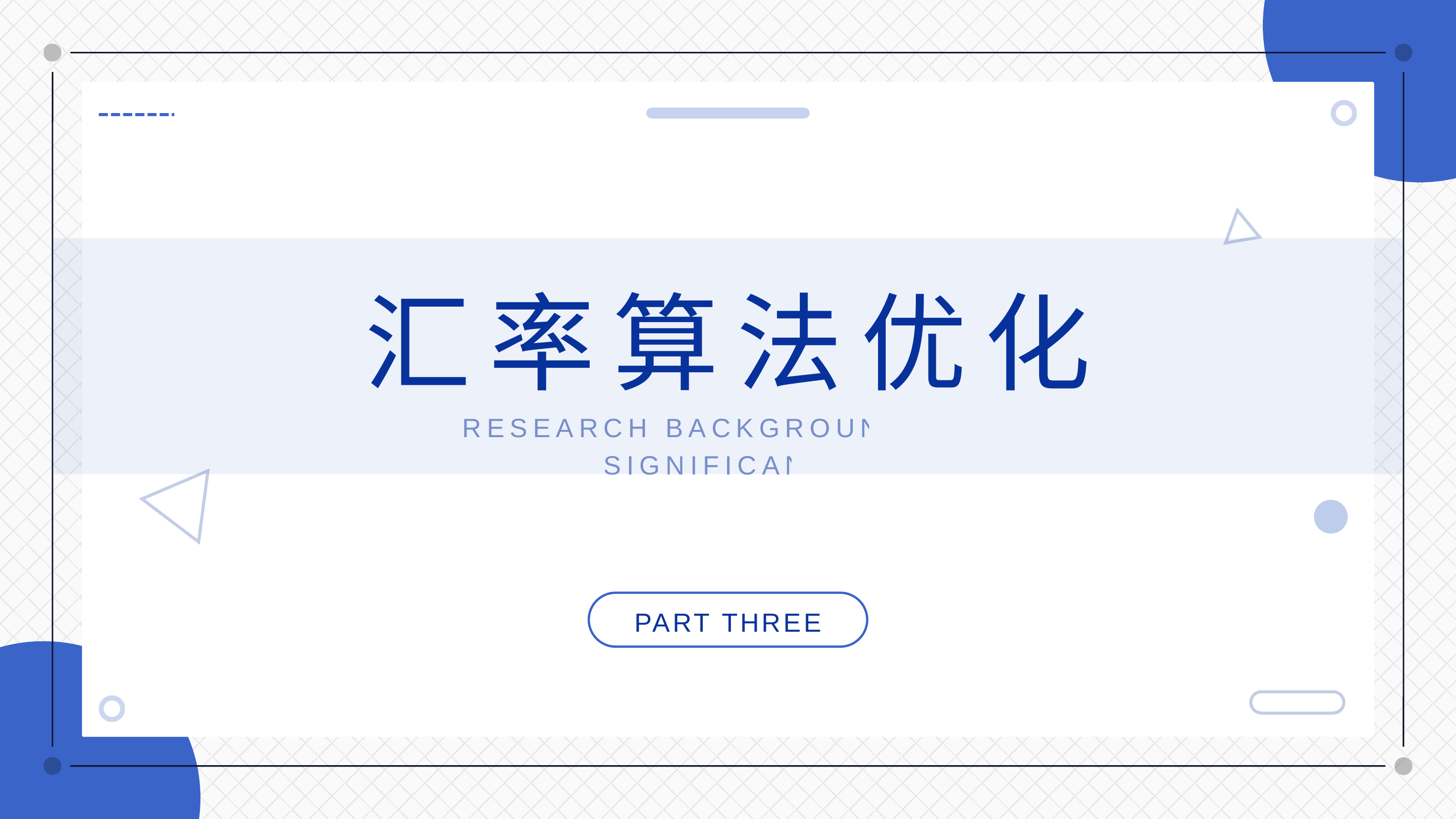

汇率算法优化
RESEARCH BACKGROUND AND SIGNIFICANCE

PART THREE